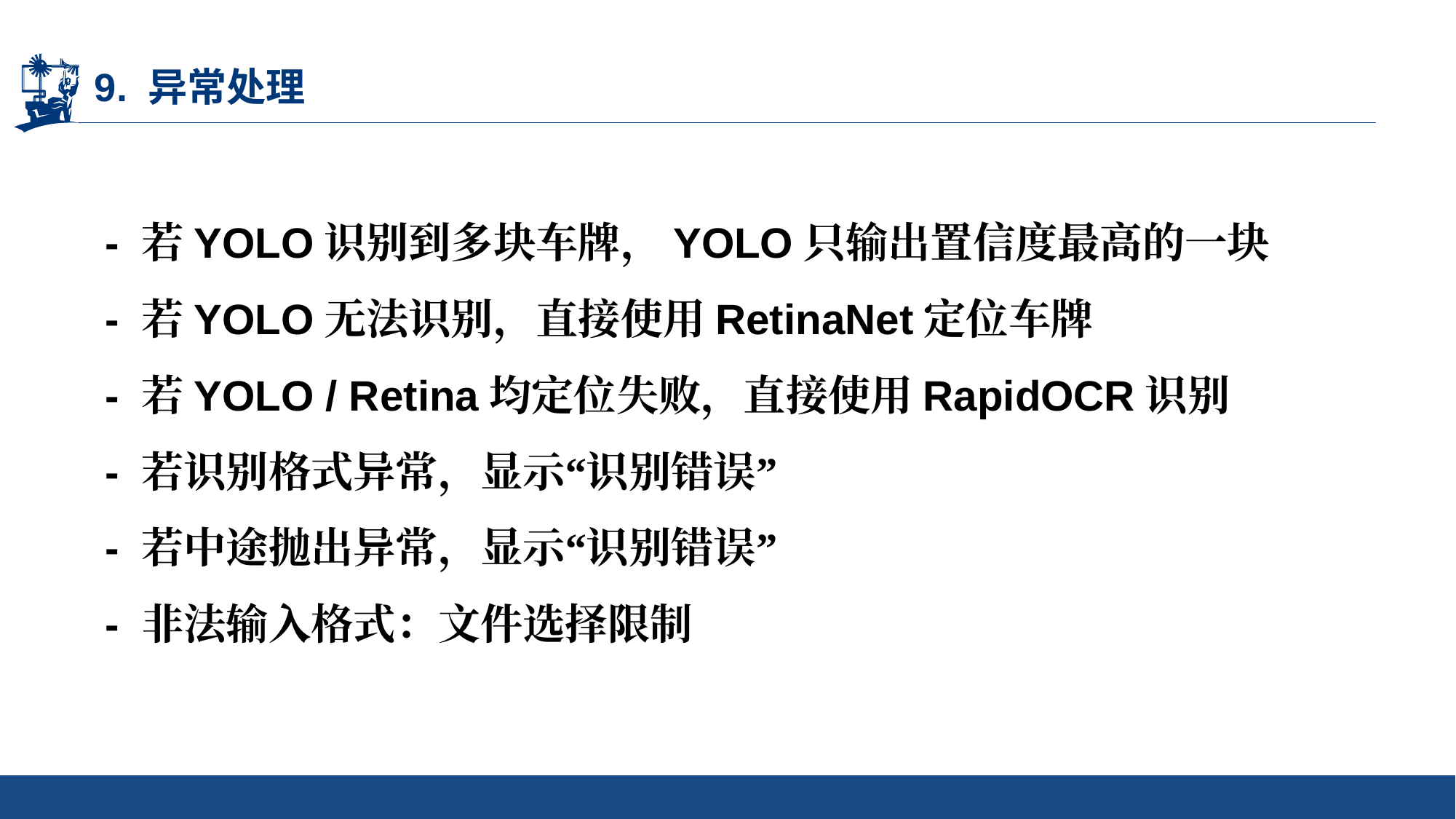

# 9. 异常处理

- 若YOLO识别到多块车牌，YOLO只输出置信度最高的一块
- 若YOLO无法识别，直接使用RetinaNet定位车牌
- 若YOLO / Retina均定位失败，直接使用RapidOCR识别
- 若识别格式异常，显示“识别错误”
- 若中途抛出异常，显示“识别错误”
- 非法输入格式：文件选择限制